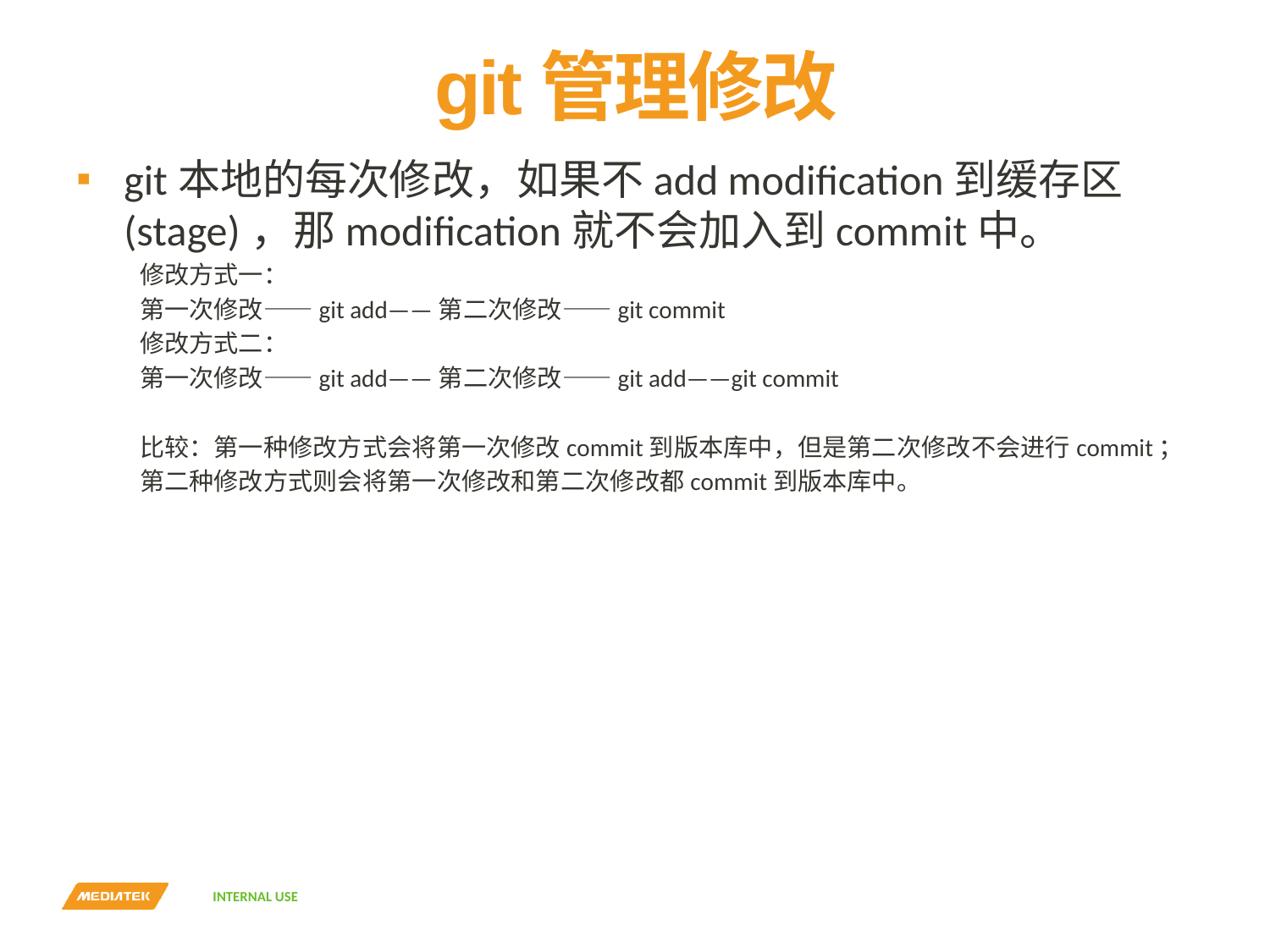

# git管理修改
git本地的每次修改，如果不add modification到缓存区(stage)，那modification就不会加入到commit中。
修改方式一：
第一次修改——git add——第二次修改——git commit
修改方式二：
第一次修改——git add——第二次修改——git add——git commit

比较：第一种修改方式会将第一次修改commit到版本库中，但是第二次修改不会进行commit；
第二种修改方式则会将第一次修改和第二次修改都commit到版本库中。